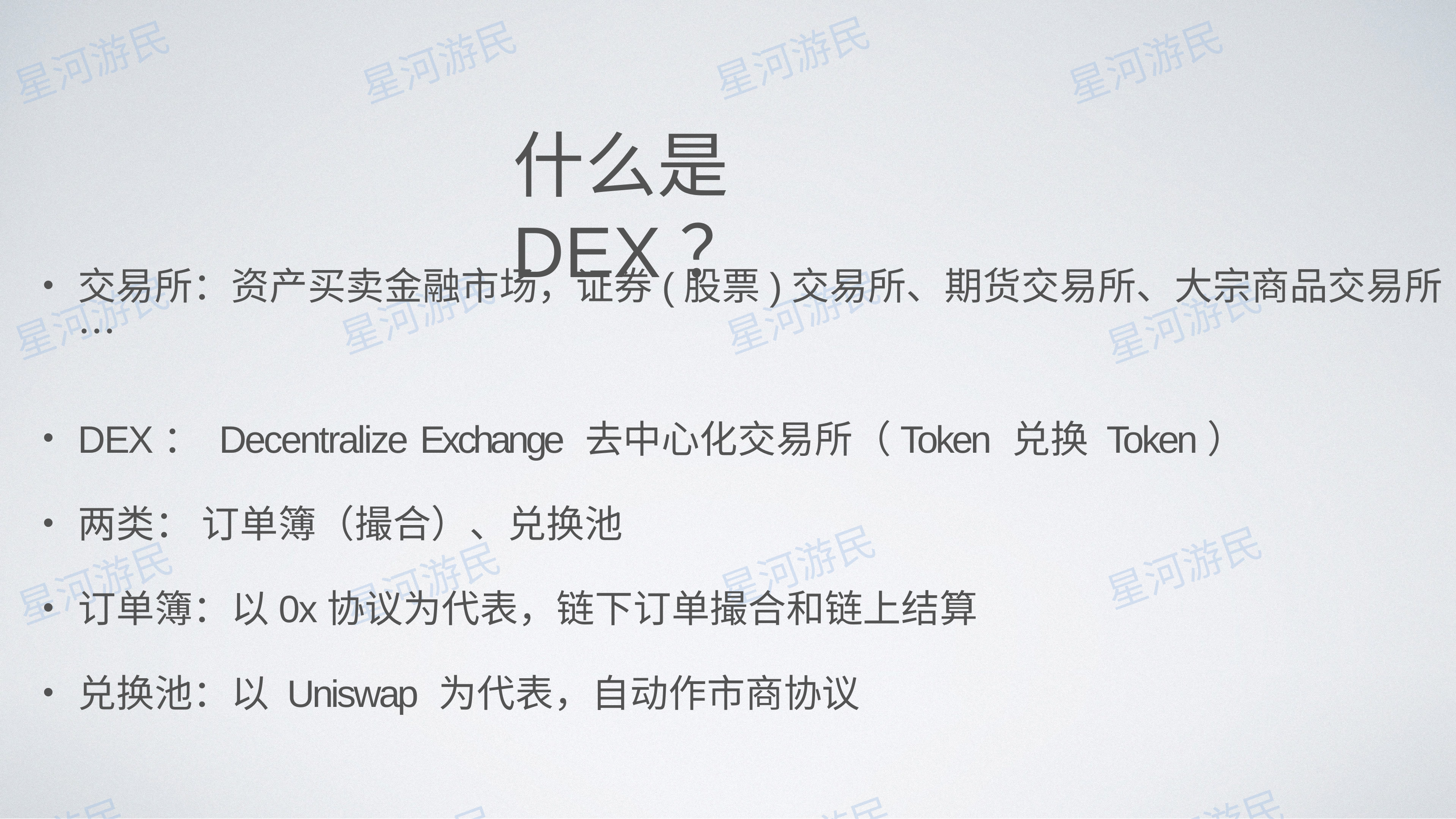

# 什么是DEX？
交易所：资产买卖⾦融市场，证券(股票)交易所、期货交易所、⼤宗商品交易所…

DEX： Decentralize Exchange 去中⼼化交易所（Token 兑换 Token）

两类： 订单簿（撮合）、兑换池

订单簿：以0x协议为代表，链下订单撮合和链上结算

兑换池：以 Uniswap 为代表，⾃动作市商协议